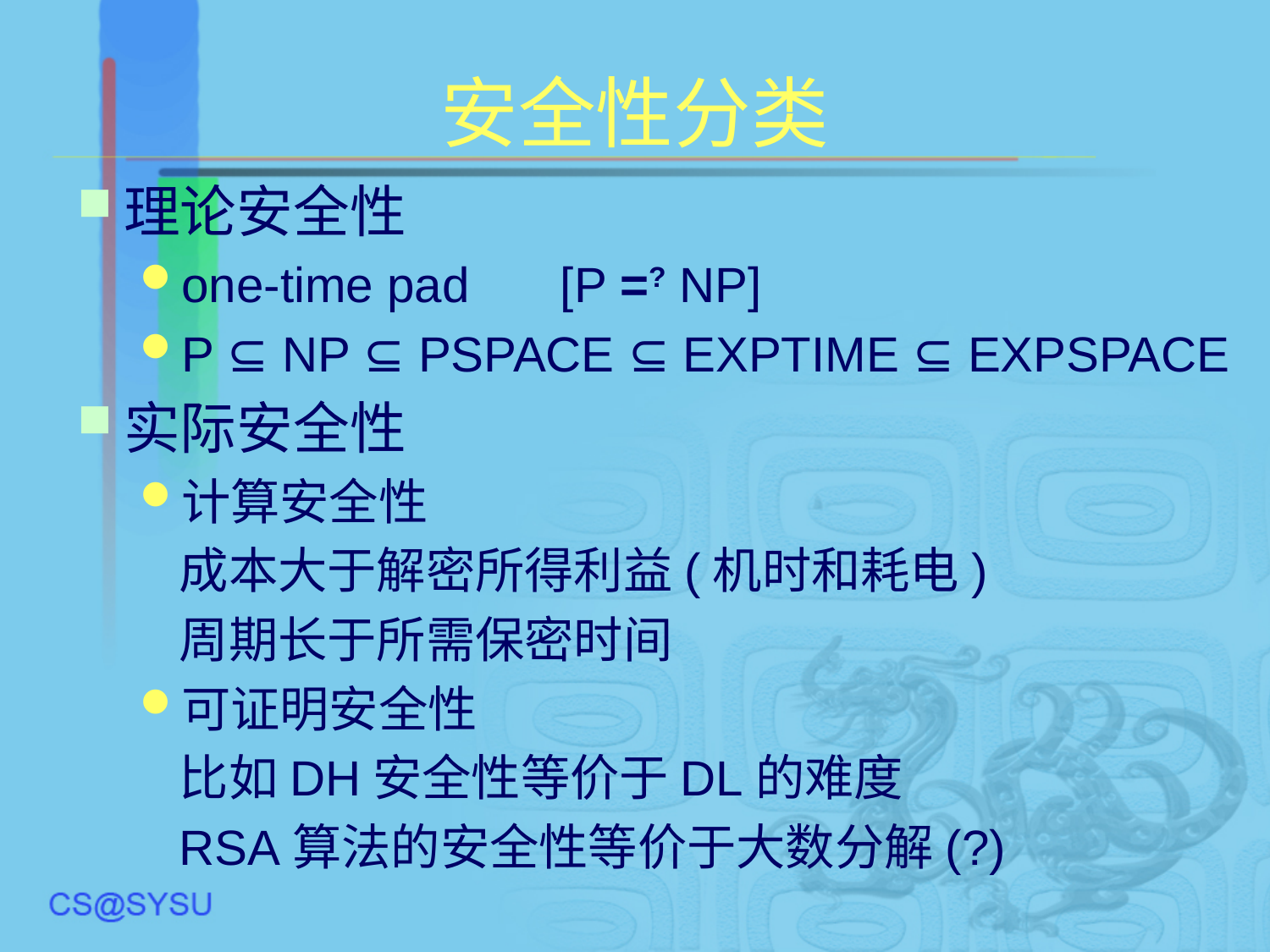

# 安全性分类
理论安全性
one-time pad	[P =? NP]
P ⊆ NP ⊆ PSPACE ⊆ EXPTIME ⊆ EXPSPACE
实际安全性
计算安全性
	成本大于解密所得利益(机时和耗电)
	周期长于所需保密时间
可证明安全性
	比如DH安全性等价于DL的难度
	RSA算法的安全性等价于大数分解(?)